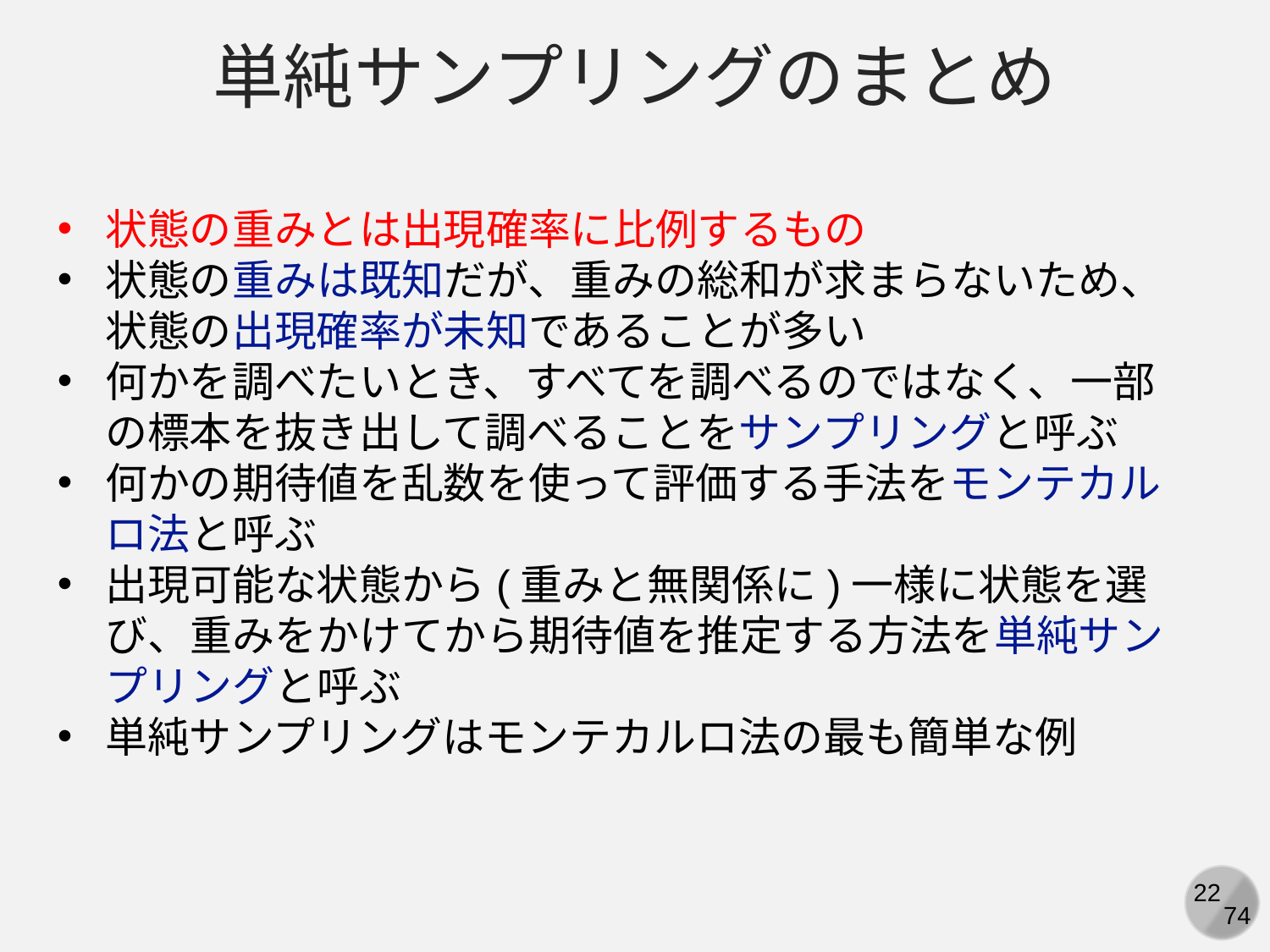

単純サンプリングのまとめ
状態の重みとは出現確率に比例するもの
状態の重みは既知だが、重みの総和が求まらないため、状態の出現確率が未知であることが多い
何かを調べたいとき、すべてを調べるのではなく、一部の標本を抜き出して調べることをサンプリングと呼ぶ
何かの期待値を乱数を使って評価する手法をモンテカルロ法と呼ぶ
出現可能な状態から(重みと無関係に)一様に状態を選び、重みをかけてから期待値を推定する方法を単純サンプリングと呼ぶ
単純サンプリングはモンテカルロ法の最も簡単な例